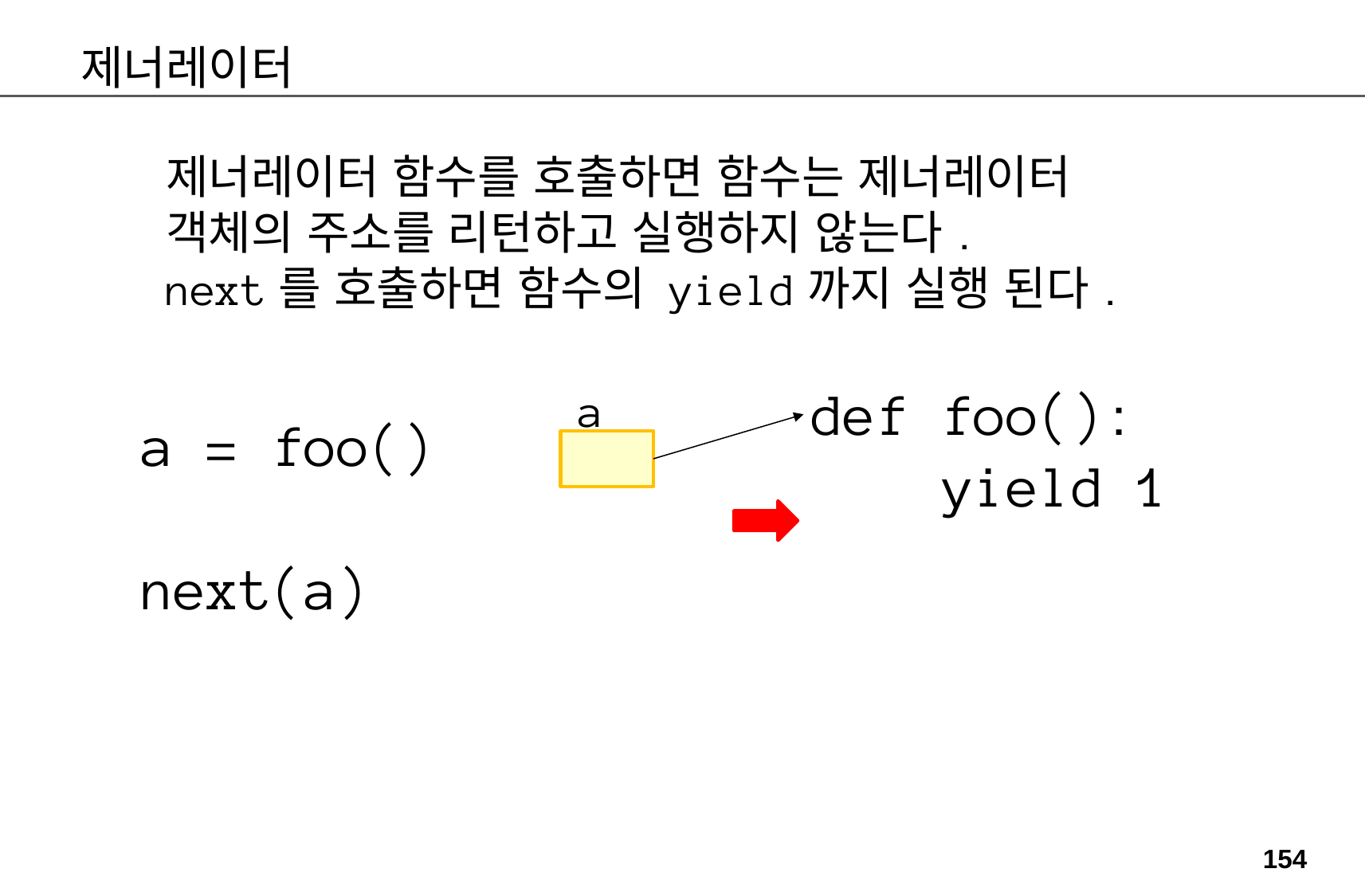

제너레이터
제너레이터 함수를 호출하면 함수는 제너레이터
객체의 주소를 리턴하고 실행하지 않는다.
next를 호출하면 함수의 yield까지 실행 된다.
def foo():
    yield 1
a
a = foo()

next(a)